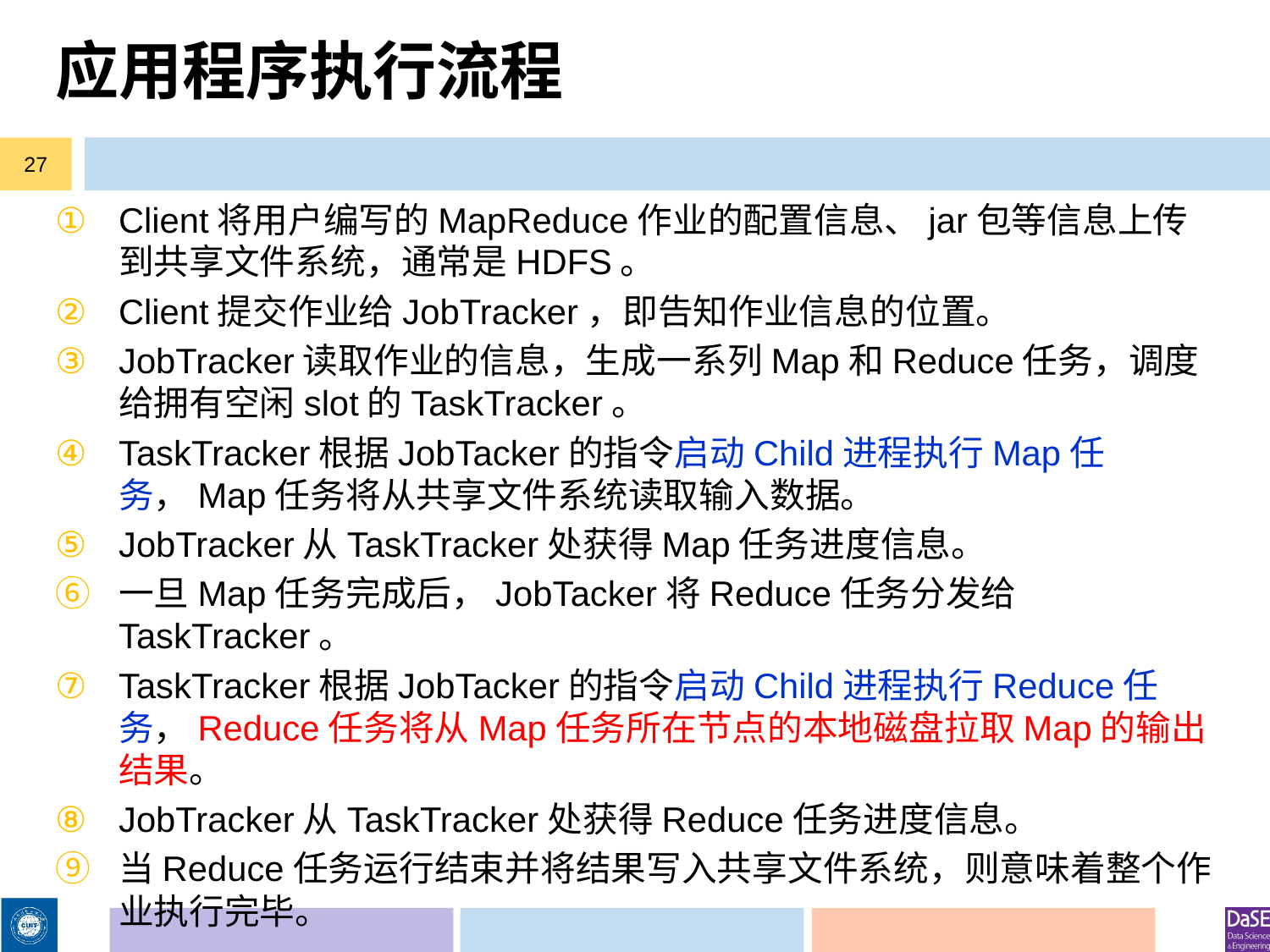

# 应用程序执行流程
27
Client将用户编写的MapReduce作业的配置信息、jar包等信息上传到共享文件系统，通常是HDFS。
Client提交作业给JobTracker，即告知作业信息的位置。
JobTracker读取作业的信息，生成一系列Map和Reduce任务，调度给拥有空闲slot的TaskTracker。
TaskTracker根据JobTacker的指令启动Child进程执行Map任务，Map任务将从共享文件系统读取输入数据。
JobTracker从TaskTracker处获得Map任务进度信息。
一旦Map任务完成后，JobTacker将Reduce任务分发给TaskTracker。
TaskTracker根据JobTacker的指令启动Child进程执行Reduce任务，Reduce任务将从Map任务所在节点的本地磁盘拉取Map的输出结果。
JobTracker从TaskTracker处获得Reduce任务进度信息。
当Reduce任务运行结束并将结果写入共享文件系统，则意味着整个作业执行完毕。